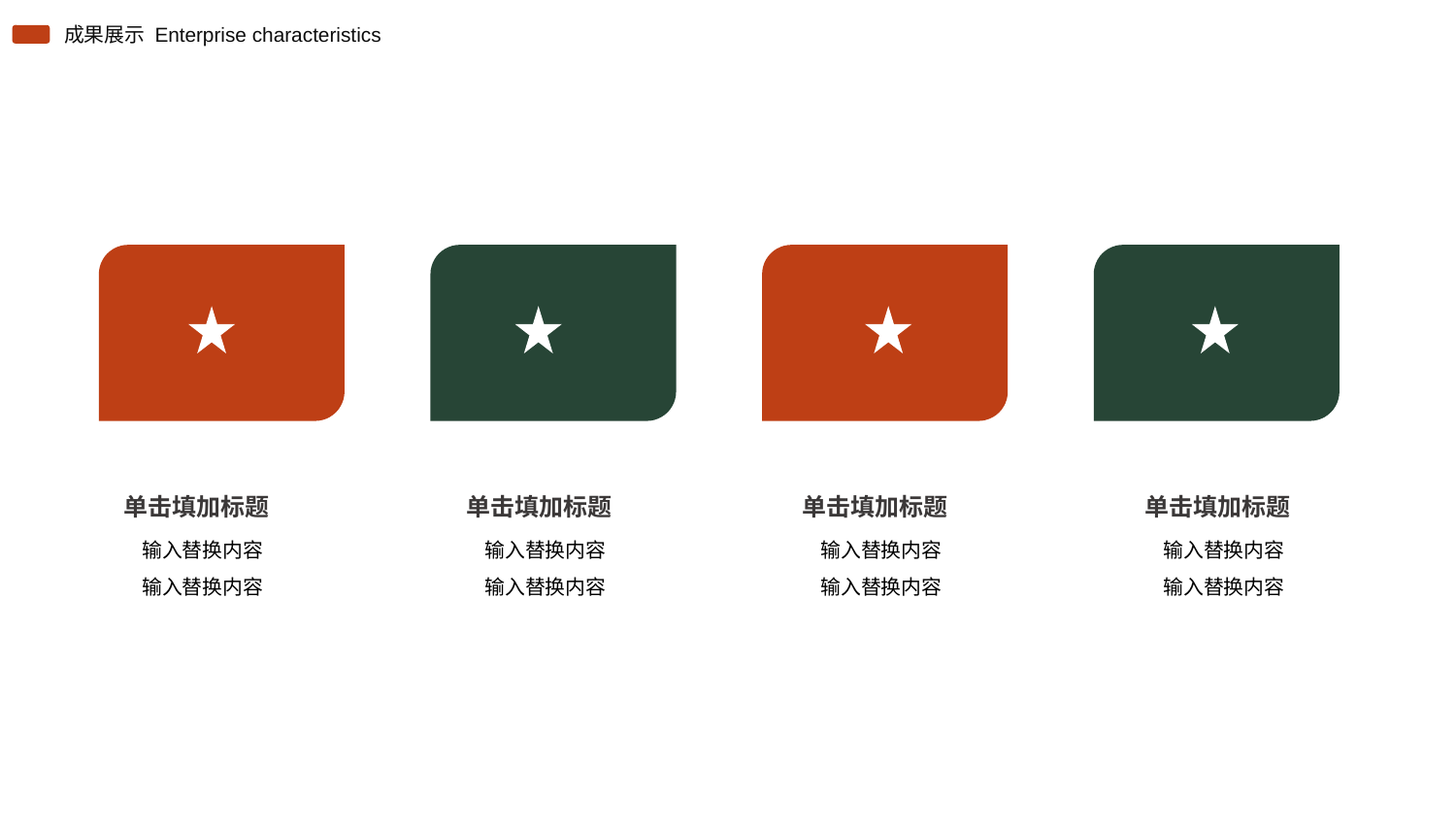

Enterprise characteristics
成果展示

单击填加标题
单击填加标题
单击填加标题
单击填加标题
输入替换内容
输入替换内容
输入替换内容
输入替换内容
输入替换内容
输入替换内容
输入替换内容
输入替换内容